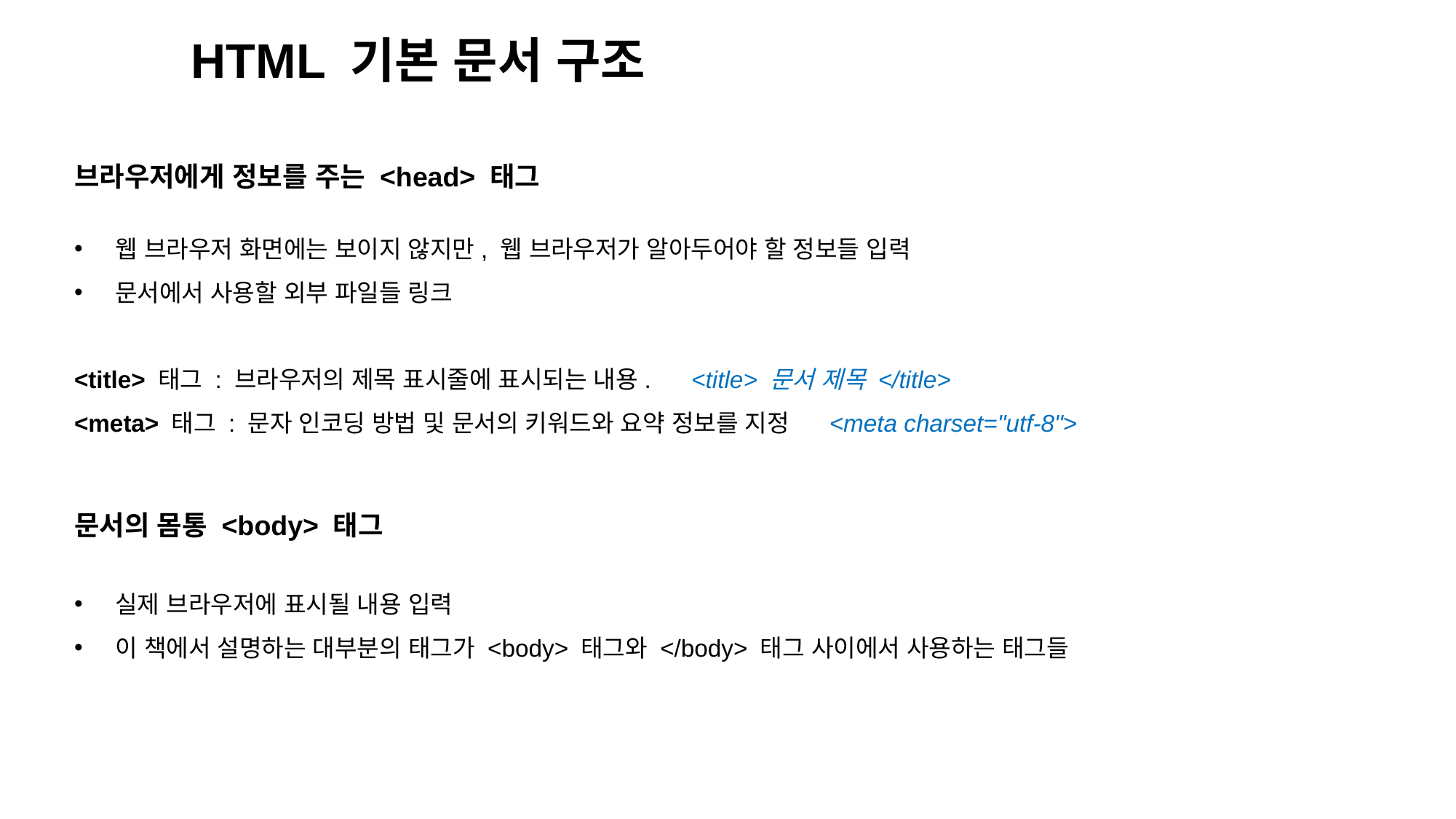

HTML 기본 문서 구조
01-3
브라우저에게 정보를 주는 <head> 태그
웹 브라우저 화면에는 보이지 않지만, 웹 브라우저가 알아두어야 할 정보들 입력
문서에서 사용할 외부 파일들 링크

<title> 태그 : 브라우저의 제목 표시줄에 표시되는 내용.      <title> 문서 제목 </title>
<meta> 태그 : 문자 인코딩 방법 및 문서의 키워드와 요약 정보를 지정     <meta charset="utf-8">
문서의 몸통 <body> 태그
실제 브라우저에 표시될 내용 입력
이 책에서 설명하는 대부분의 태그가 <body> 태그와 </body> 태그 사이에서 사용하는 태그들